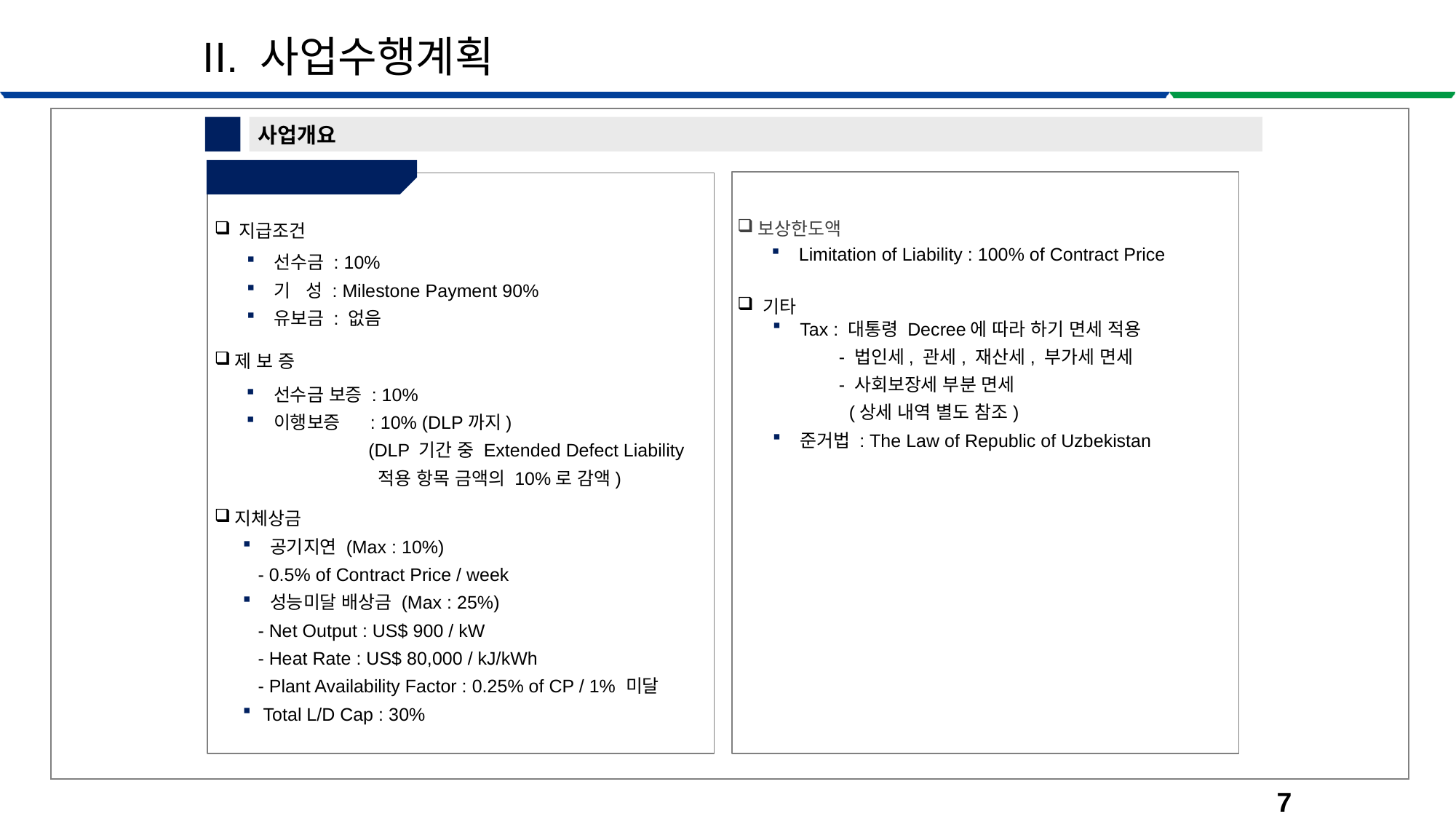

II. 사업수행계획
1
사업개요
② 계약조건

보상한도액

 기타

 지급조건

제 보 증

지체상금
Limitation of Liability : 100% of Contract Price
선수금 : 10%
기   성 : Milestone Payment 90%
유보금 : 없음
Tax : 대통령 Decree에 따라 하기 면세 적용
             - 법인세, 관세, 재산세, 부가세 면세
             - 사회보장세 부분 면세
               (상세 내역 별도 참조)
준거법 : The Law of Republic of Uzbekistan
선수금 보증 : 10%
이행보증     : 10% (DLP까지)
                        (DLP 기간 중 Extended Defect Liability
                         적용 항목 금액의 10%로 감액)
공기지연 (Max : 10%)
   - 0.5% of Contract Price / week
성능미달 배상금 (Max : 25%)
   - Net Output : US$ 900 / kW
   - Heat Rate : US$ 80,000 / kJ/kWh
   - Plant Availability Factor : 0.25% of CP / 1% 미달
Total L/D Cap : 30%
7